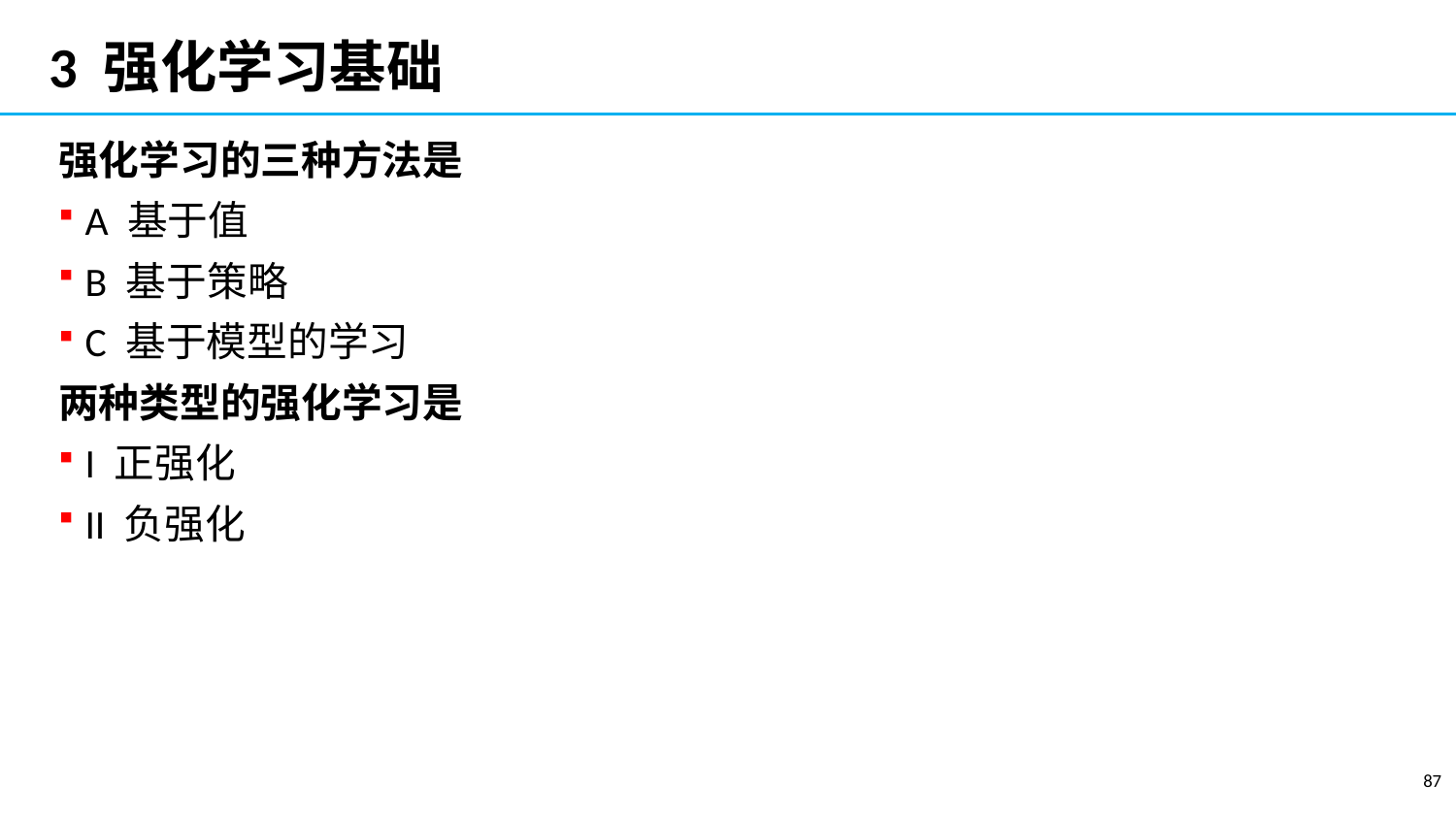

# 3 强化学习基础

强化学习的三种方法是
A 基于值
B 基于策略
C 基于模型的学习
两种类型的强化学习是
I 正强化
II 负强化
87